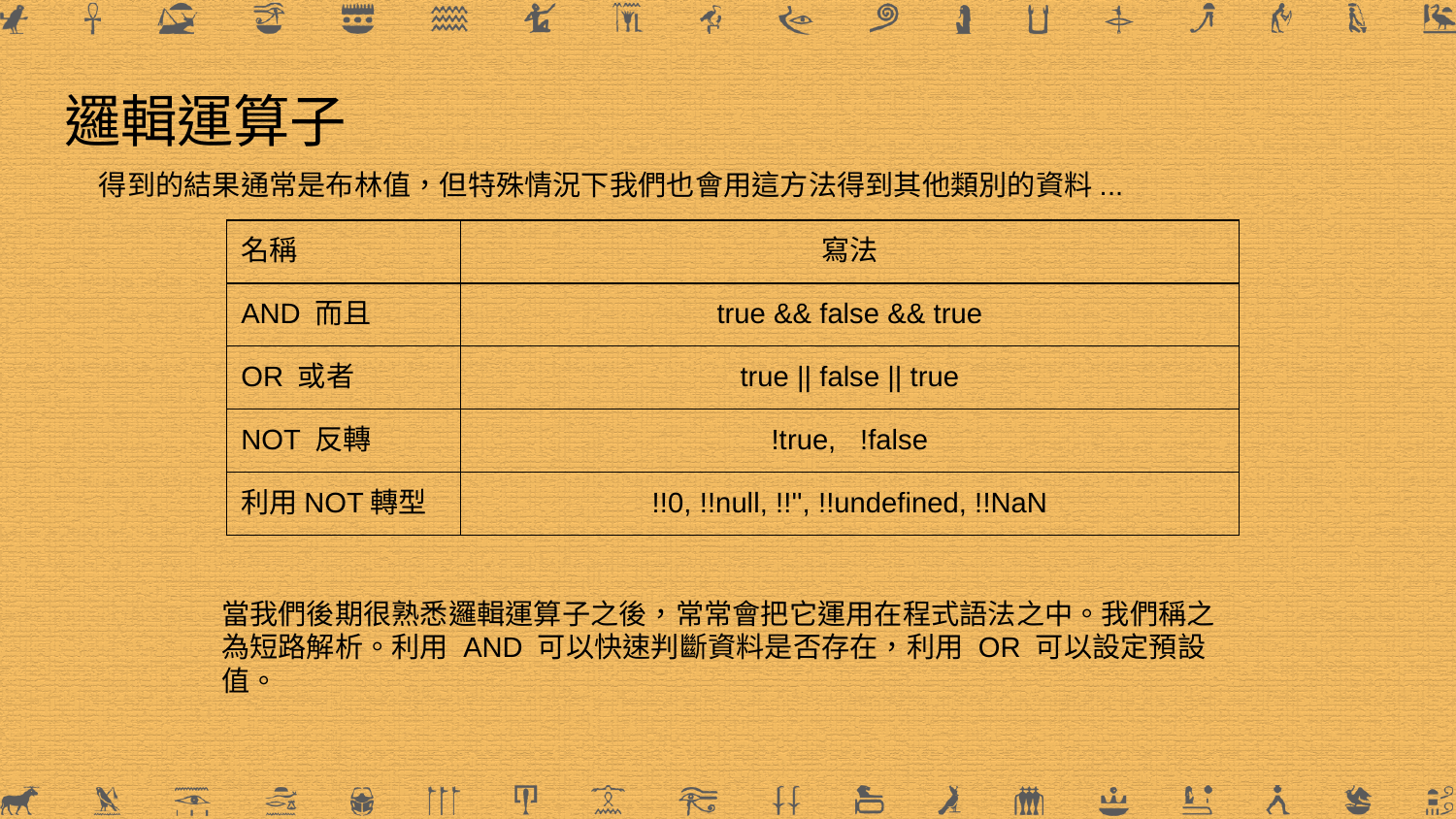

# 邏輯運算子
得到的結果通常是布林值，但特殊情況下我們也會用這方法得到其他類別的資料...
| 名稱 | 寫法 |
| --- | --- |
| AND 而且 | true && false && true |
| OR 或者 | true || false || true |
| NOT 反轉 | !true, !false |
| 利用NOT轉型 | !!0, !!null, !!'', !!undefined, !!NaN |
當我們後期很熟悉邏輯運算子之後，常常會把它運用在程式語法之中。我們稱之為短路解析。利用 AND 可以快速判斷資料是否存在，利用 OR 可以設定預設值。